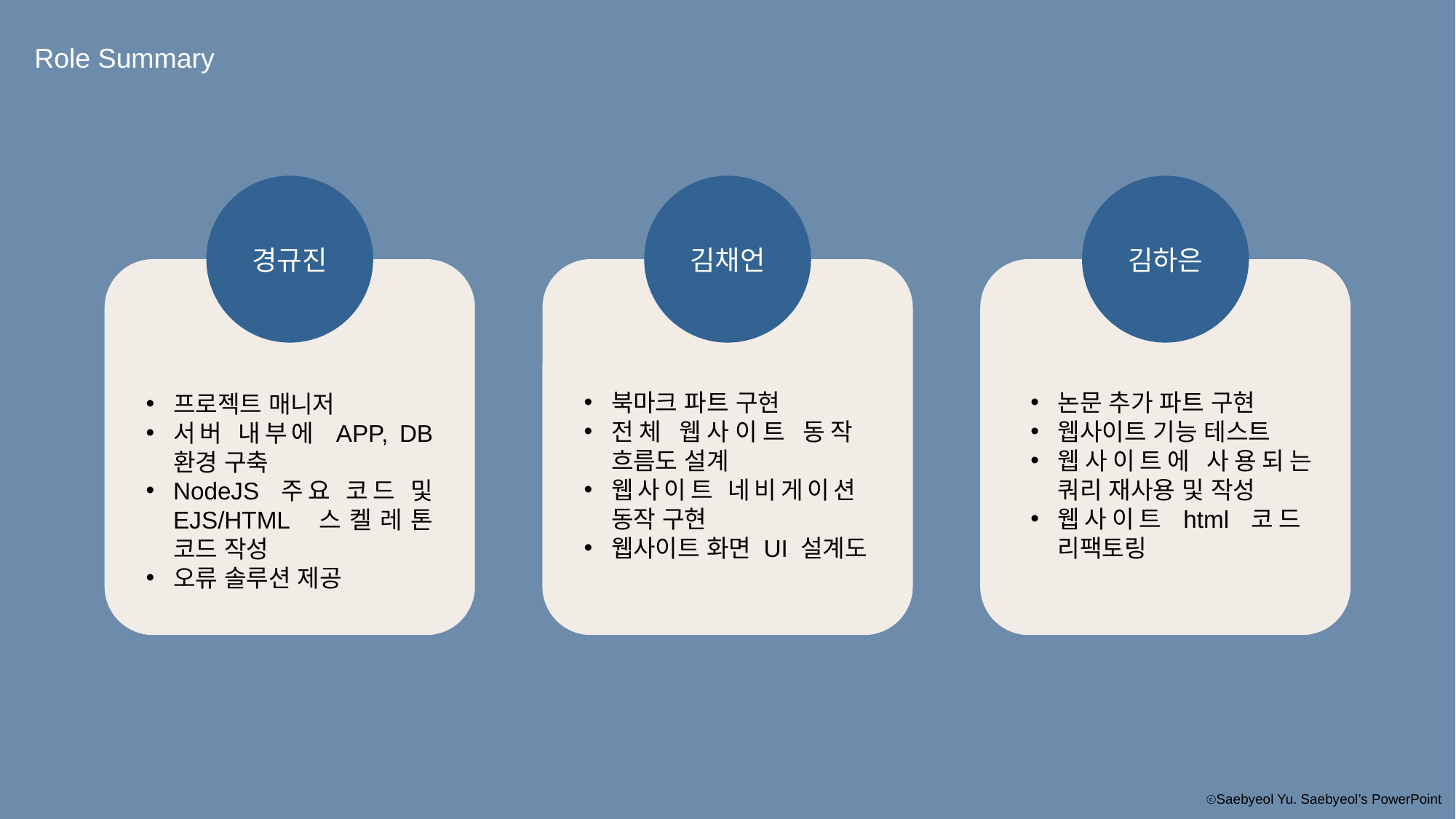

Role Summary
경규진

김채언

김하은

북마크 파트 구현
전체 웹사이트 동작
흐름도 설계
웹사이트 네비게이션
동작 구현
웹사이트 화면 UI 설계도
논문 추가 파트 구현
웹사이트 기능 테스트
웹사이트에 사용되는
쿼리 재사용 및 작성
웹사이트 html 코드
리팩토링
프로젝트 매니저
서버 내부에 APP, DB
환경 구축
NodeJS 주요 코드 및 EJS/HTML 스켈레톤 코드 작성
오류 솔루션 제공